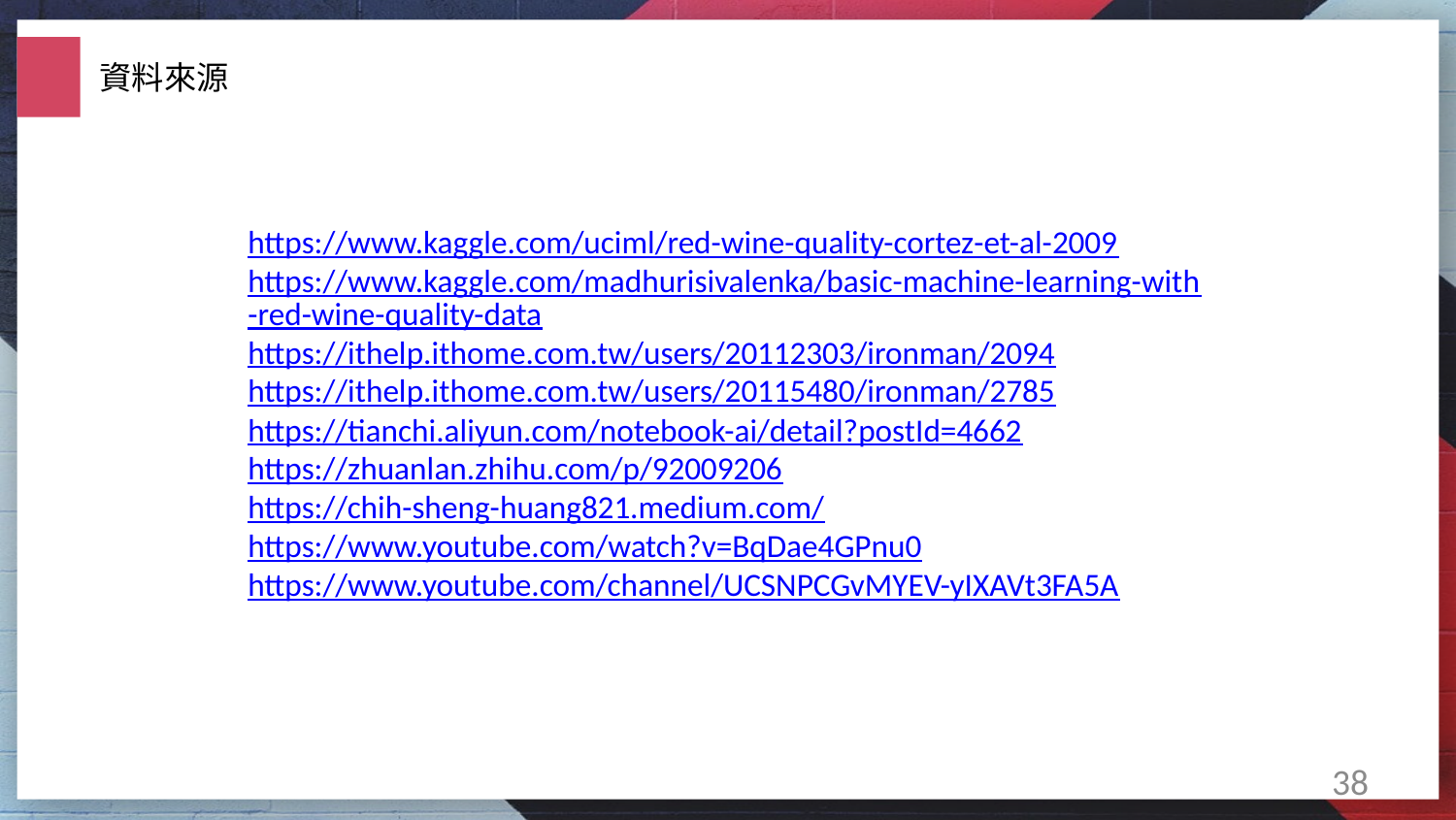

資料來源
https://www.kaggle.com/uciml/red-wine-quality-cortez-et-al-2009
https://www.kaggle.com/madhurisivalenka/basic-machine-learning-with-red-wine-quality-data
https://ithelp.ithome.com.tw/users/20112303/ironman/2094
https://ithelp.ithome.com.tw/users/20115480/ironman/2785
https://tianchi.aliyun.com/notebook-ai/detail?postId=4662
https://zhuanlan.zhihu.com/p/92009206
https://chih-sheng-huang821.medium.com/
https://www.youtube.com/watch?v=BqDae4GPnu0
https://www.youtube.com/channel/UCSNPCGvMYEV-yIXAVt3FA5A

38